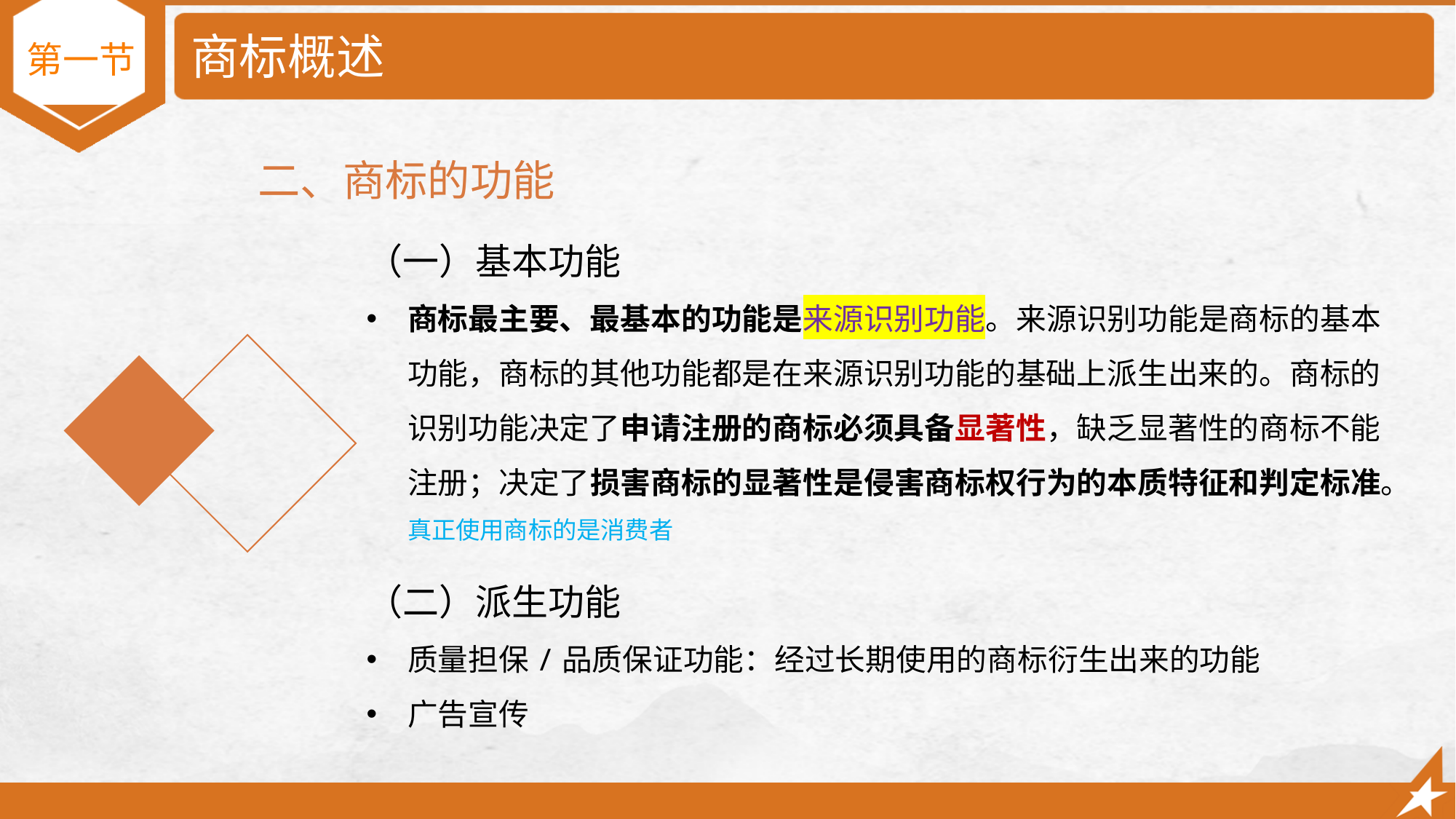

# 商标概述
第一节
二、商标的功能
（一）基本功能
商标最主要、最基本的功能是来源识别功能。来源识别功能是商标的基本功能，商标的其他功能都是在来源识别功能的基础上派生出来的。商标的识别功能决定了申请注册的商标必须具备显著性，缺乏显著性的商标不能注册；决定了损害商标的显著性是侵害商标权行为的本质特征和判定标准。真正使用商标的是消费者

（二）派生功能
质量担保/品质保证功能：经过长期使用的商标衍生出来的功能
广告宣传